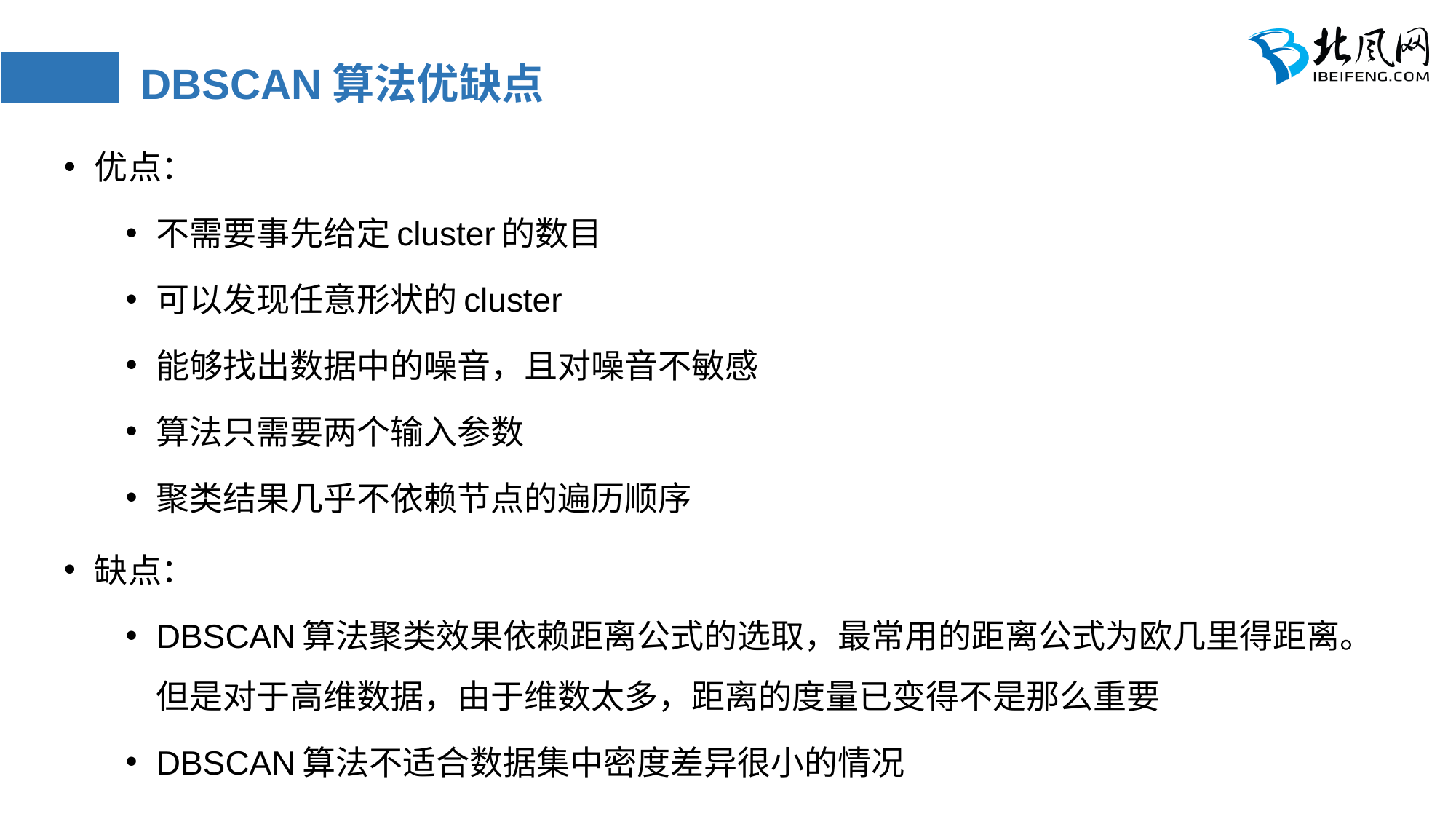

# DBSCAN算法优缺点
优点：
不需要事先给定cluster的数目
可以发现任意形状的cluster
能够找出数据中的噪音，且对噪音不敏感
算法只需要两个输入参数
聚类结果几乎不依赖节点的遍历顺序
缺点：
DBSCAN算法聚类效果依赖距离公式的选取，最常用的距离公式为欧几里得距离。但是对于高维数据，由于维数太多，距离的度量已变得不是那么重要
DBSCAN算法不适合数据集中密度差异很小的情况